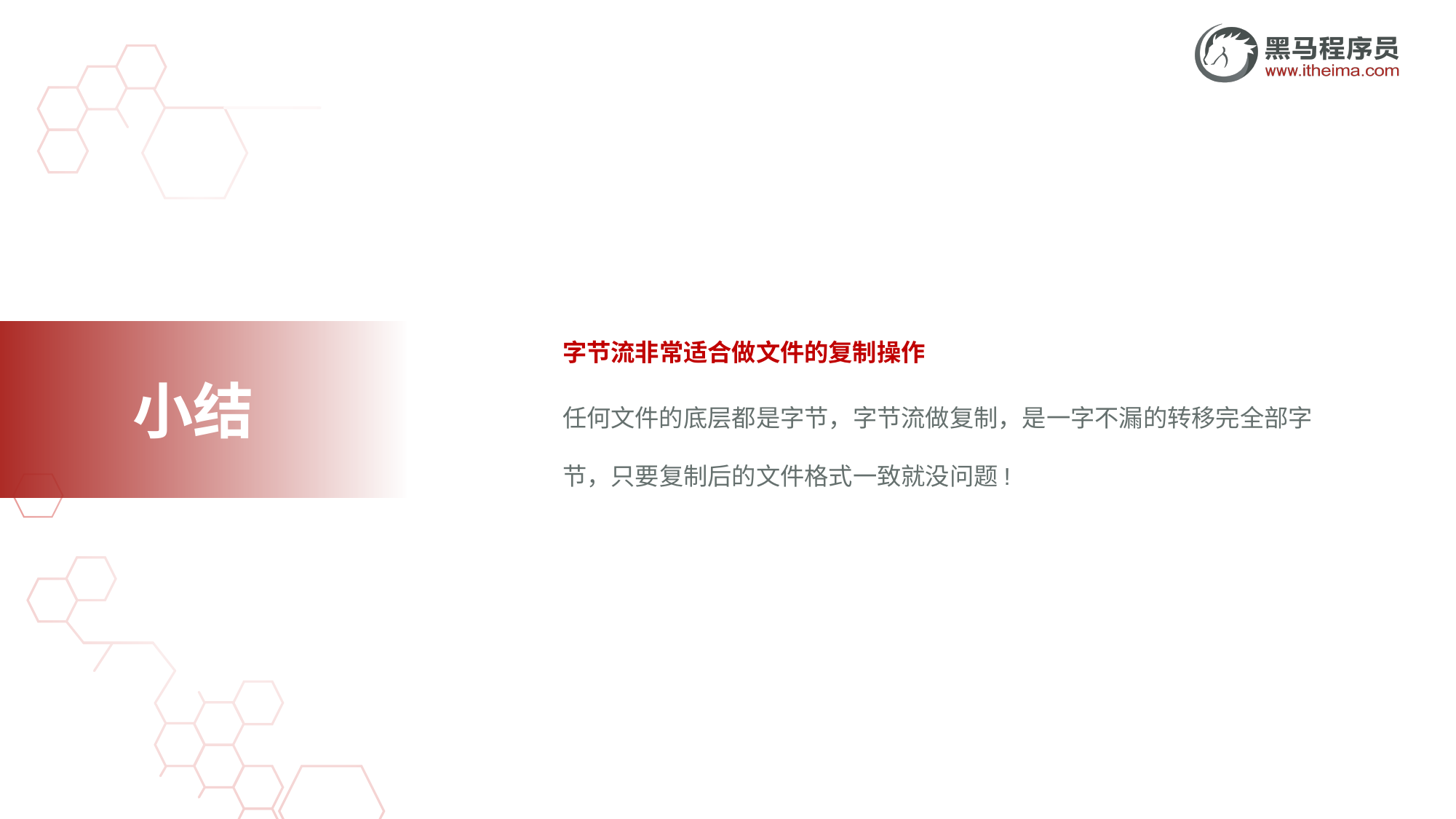

字节流非常适合做文件的复制操作
任何文件的底层都是字节，字节流做复制，是一字不漏的转移完全部字节，只要复制后的文件格式一致就没问题!